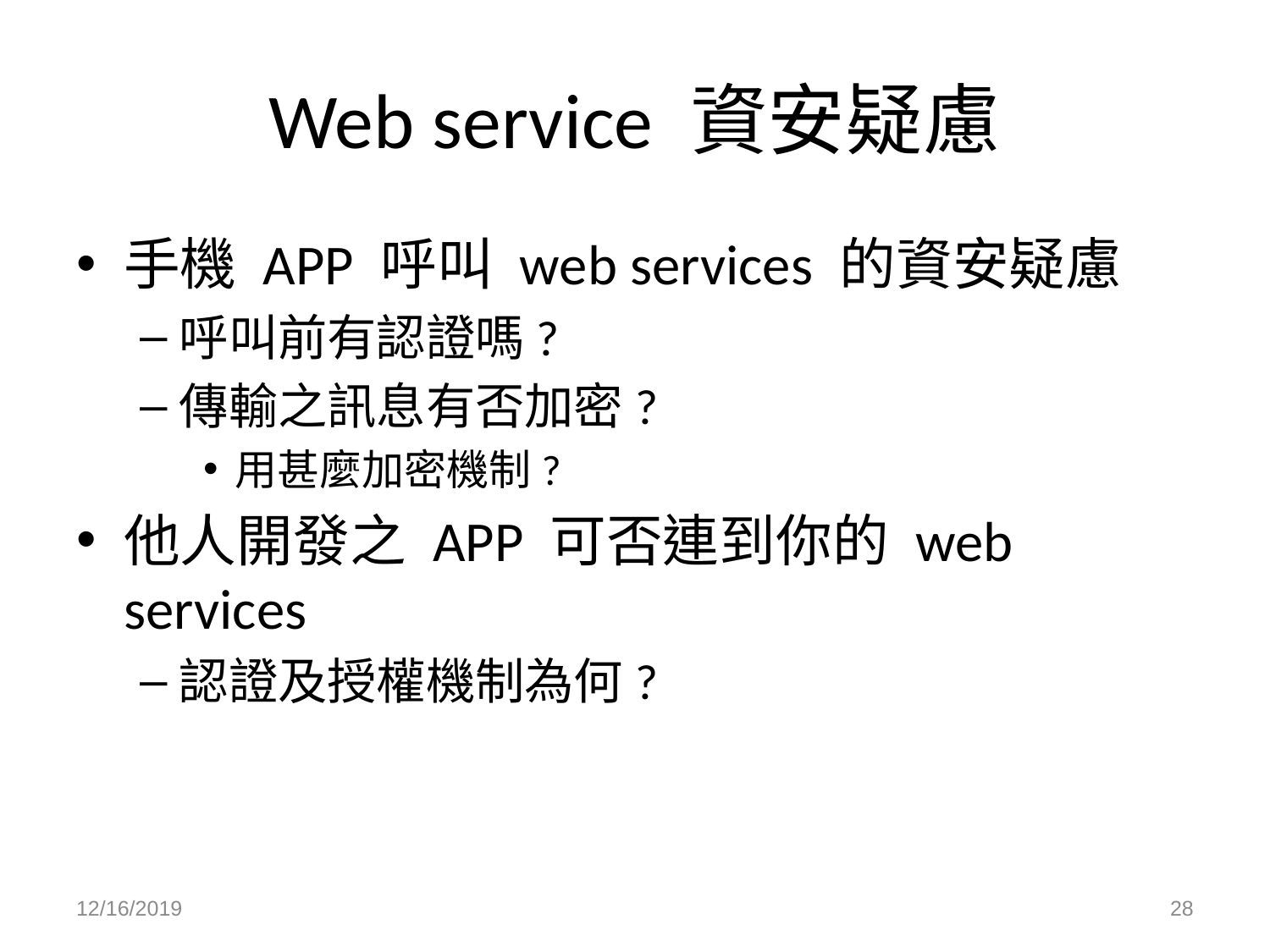

# Web service 資安疑慮
手機 APP 呼叫 web services 的資安疑慮
呼叫前有認證嗎?
傳輸之訊息有否加密?
用甚麼加密機制?
他人開發之 APP 可否連到你的 web services
認證及授權機制為何?
12/16/2019
28